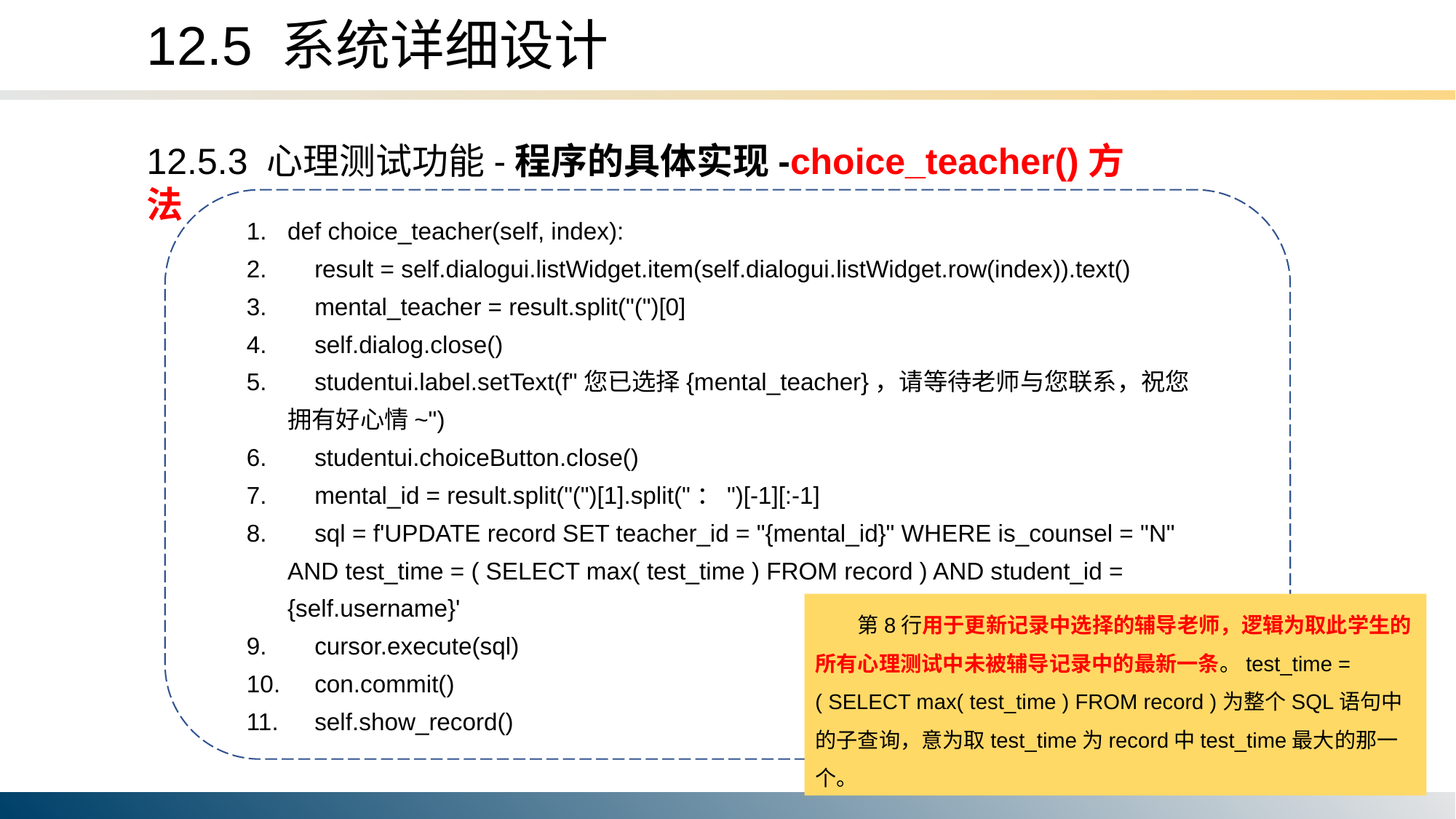

12.5 系统详细设计
12.5.3 心理测试功能-程序的具体实现-choice_teacher()方法

def choice_teacher(self, index):
    result = self.dialogui.listWidget.item(self.dialogui.listWidget.row(index)).text()
    mental_teacher = result.split("(")[0]
    self.dialog.close()
    studentui.label.setText(f"您已选择{mental_teacher}，请等待老师与您联系，祝您拥有好心情~")
    studentui.choiceButton.close()
    mental_id = result.split("(")[1].split("：")[-1][:-1]
    sql = f'UPDATE record SET teacher_id = "{mental_id}" WHERE is_counsel = "N" AND test_time = ( SELECT max( test_time ) FROM record ) AND student_id = {self.username}'
    cursor.execute(sql)
    con.commit()
    self.show_record()
第8行用于更新记录中选择的辅导老师，逻辑为取此学生的所有心理测试中未被辅导记录中的最新一条。test_time = ( SELECT max( test_time ) FROM record )为整个SQL语句中的子查询，意为取test_time为record中test_time最大的那一个。